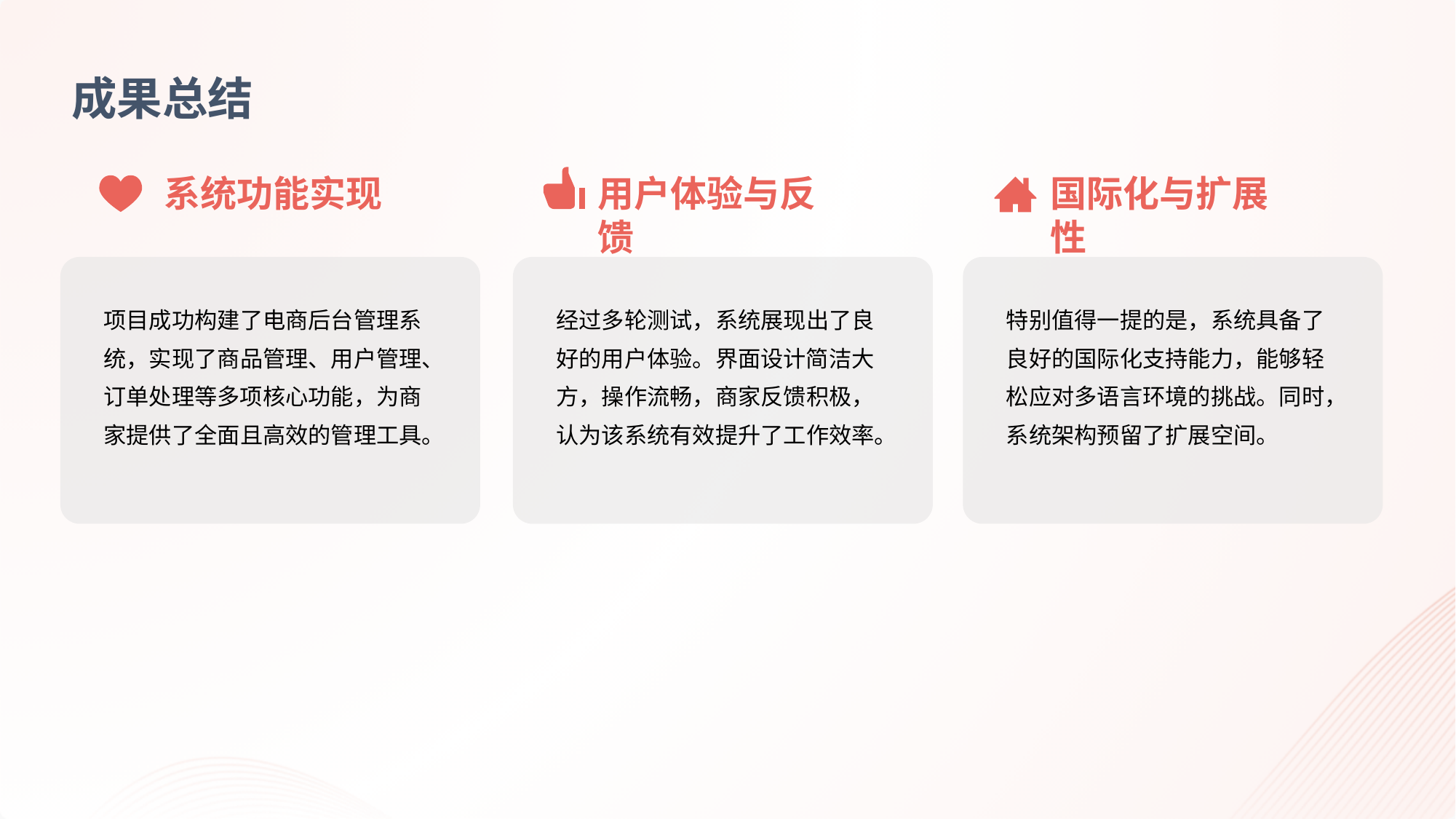

成果总结
系统功能实现
用户体验与反馈
国际化与扩展性

项目成功构建了电商后台管理系统，实现了商品管理、用户管理、订单处理等多项核心功能，为商家提供了全面且高效的管理工具。
经过多轮测试，系统展现出了良好的用户体验。界面设计简洁大方，操作流畅，商家反馈积极，认为该系统有效提升了工作效率。
特别值得一提的是，系统具备了良好的国际化支持能力，能够轻松应对多语言环境的挑战。同时，系统架构预留了扩展空间。